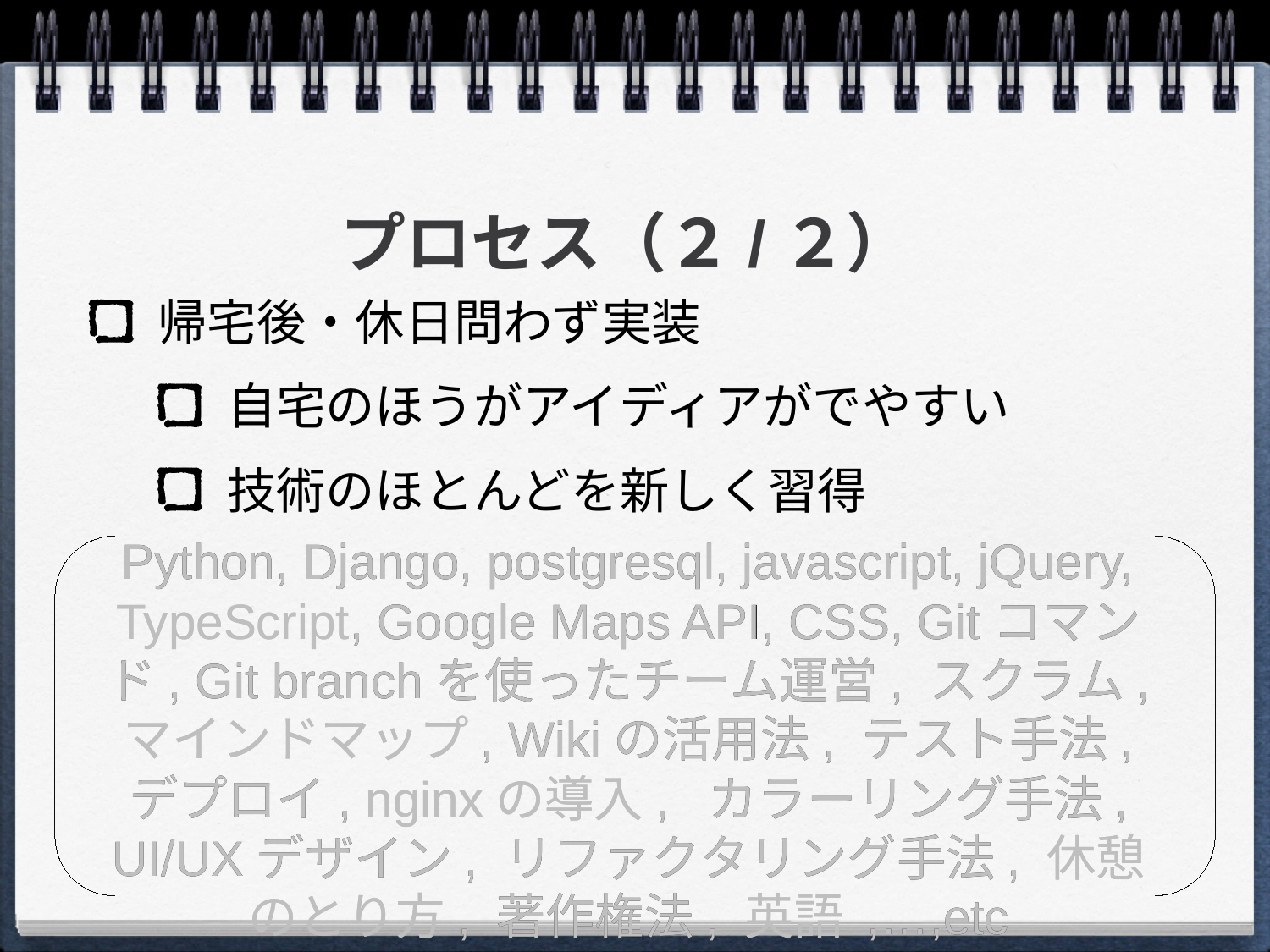

# プロセス（２/２）
帰宅後・休日問わず実装
自宅のほうがアイディアがでやすい
技術のほとんどを新しく習得

Python, Django, postgresql, javascript, jQuery, TypeScript, Google Maps API, CSS, Gitコマンド, Git branchを使ったチーム運営, スクラム, マインドマップ, Wikiの活用法, テスト手法, デプロイ, nginxの導入,  カラーリング手法, UI/UXデザイン, リファクタリング手法, 休憩のとり方, 著作権法, 英語 ,…,etc
Python, Django, postgresql, javascript, jQuery, TypeScript, Google Maps API, CSS, Gitコマンド, Git branchを使ったチーム運営, スクラム, マインドマップ, Wikiの活用法, テスト手法, デプロイ, nginxの導入,  カラーリング手法, UI/UXデザイン, リファクタリング手法, 休憩のとり方, 著作権法, 英語 ,…,etc